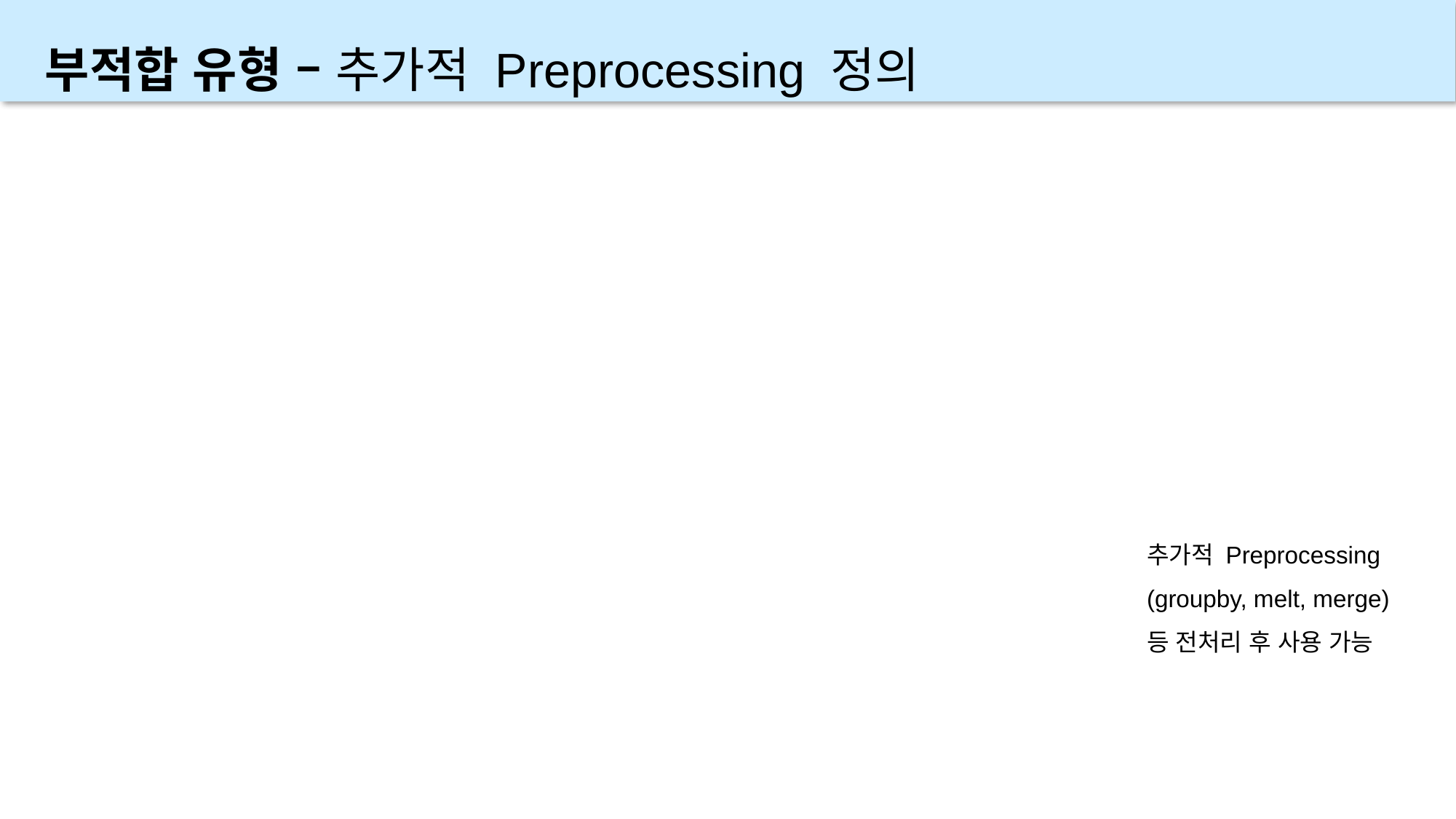

부적합 유형 – 추가적 Preprocessing 정의
추가적 Preprocessing
(groupby, melt, merge) 등 전처리 후 사용 가능